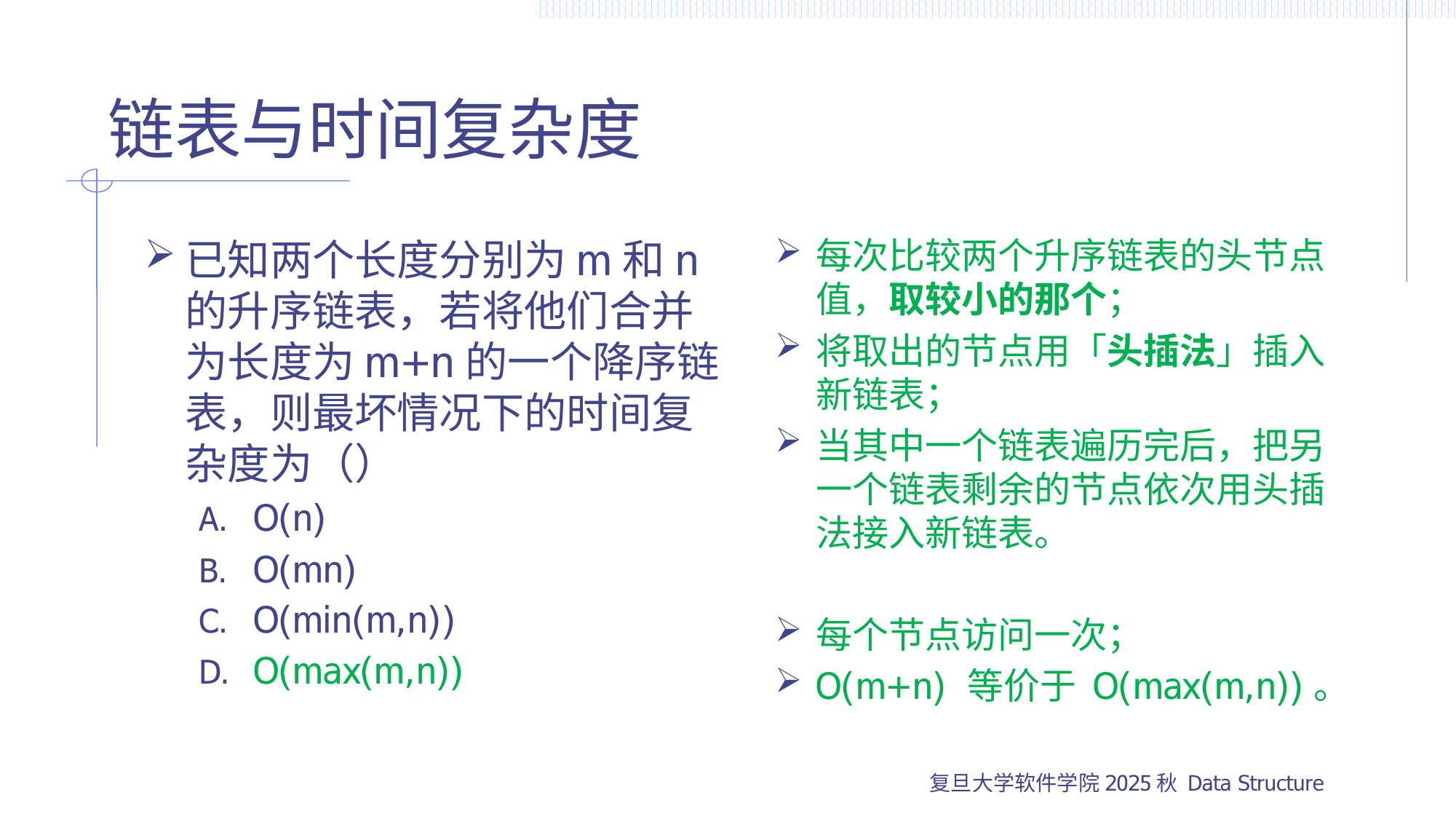

# 链表与时间复杂度
已知两个长度分别为m和n的升序链表，若将他们合并为长度为m+n的一个降序链表，则最坏情况下的时间复杂度为（）
O(n)
O(mn)
O(min(m,n))
O(max(m,n))
每次比较两个升序链表的头节点值，取较小的那个；
将取出的节点用「头插法」插入新链表；
当其中一个链表遍历完后，把另一个链表剩余的节点依次用头插法接入新链表。

每个节点访问一次；
O(m+n) 等价于 O(max(m,n))。